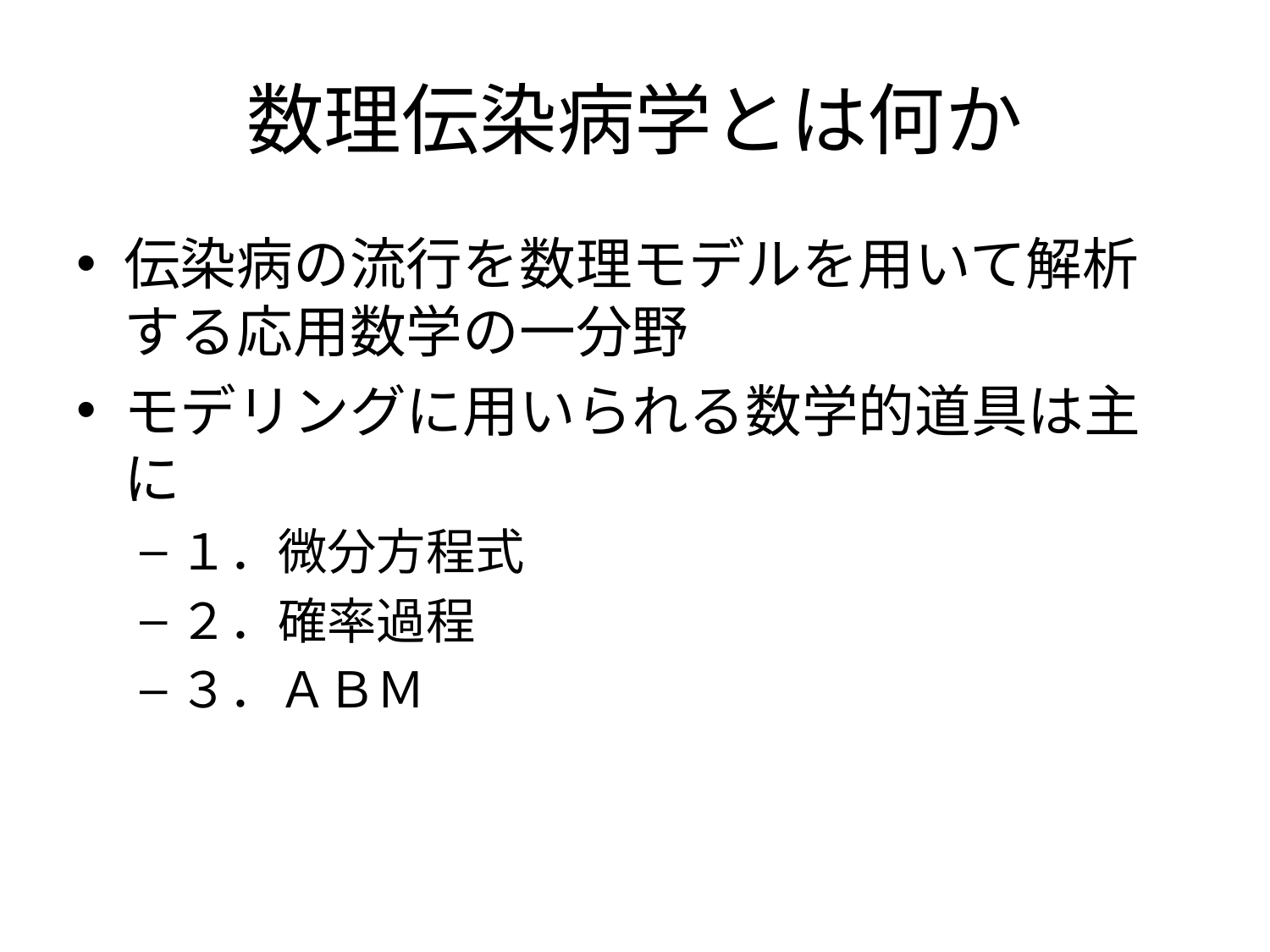

# 数理伝染病学とは何か
伝染病の流行を数理モデルを用いて解析する応用数学の一分野
モデリングに用いられる数学的道具は主に
１．微分方程式
２．確率過程
３．ＡＢＭ